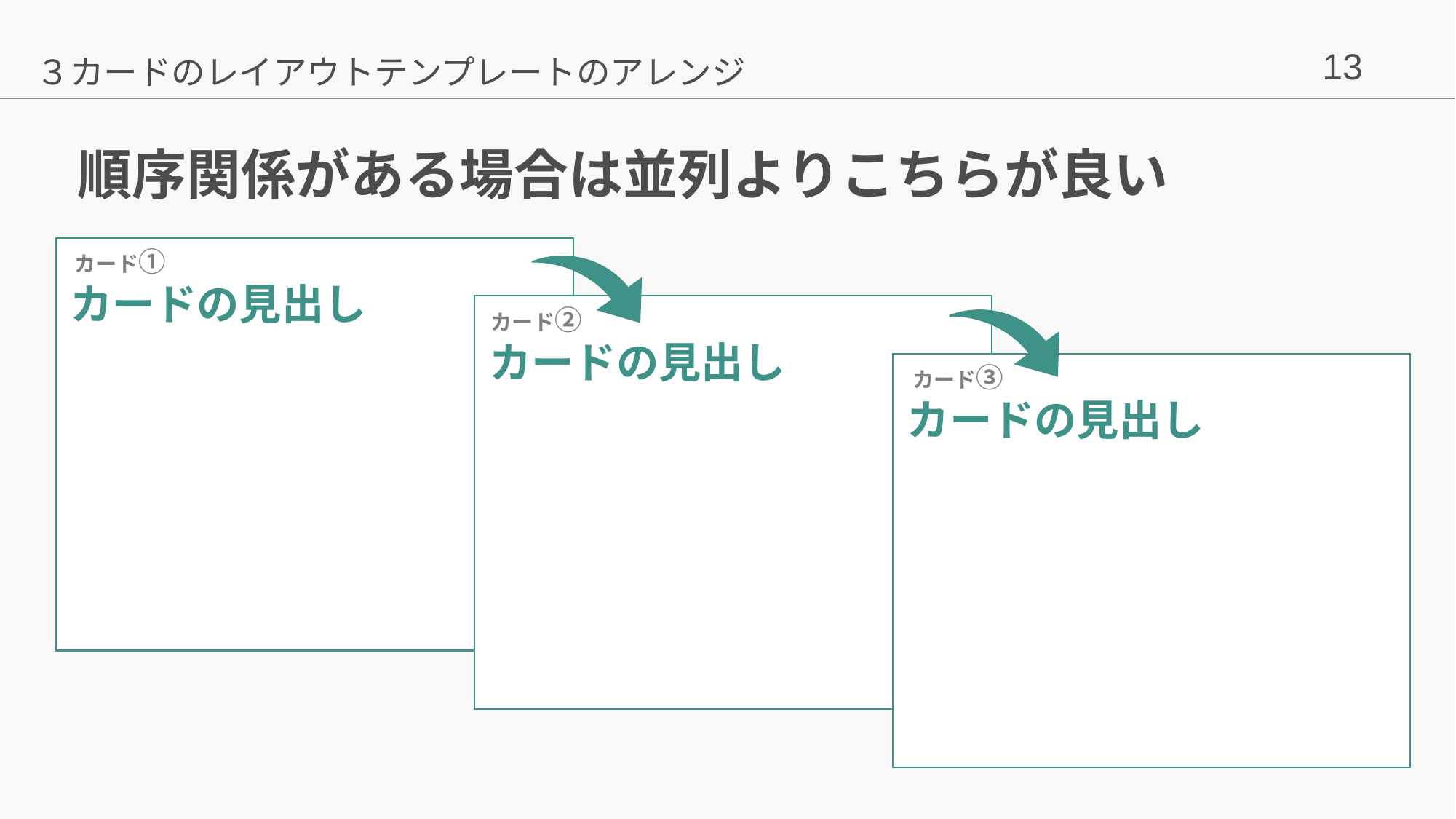

３カードのレイアウトテンプレートのアレンジ
# 順序関係がある場合は並列よりこちらが良い

カード①
カードの見出し

カード②
カードの見出し

カード③
カードの見出し